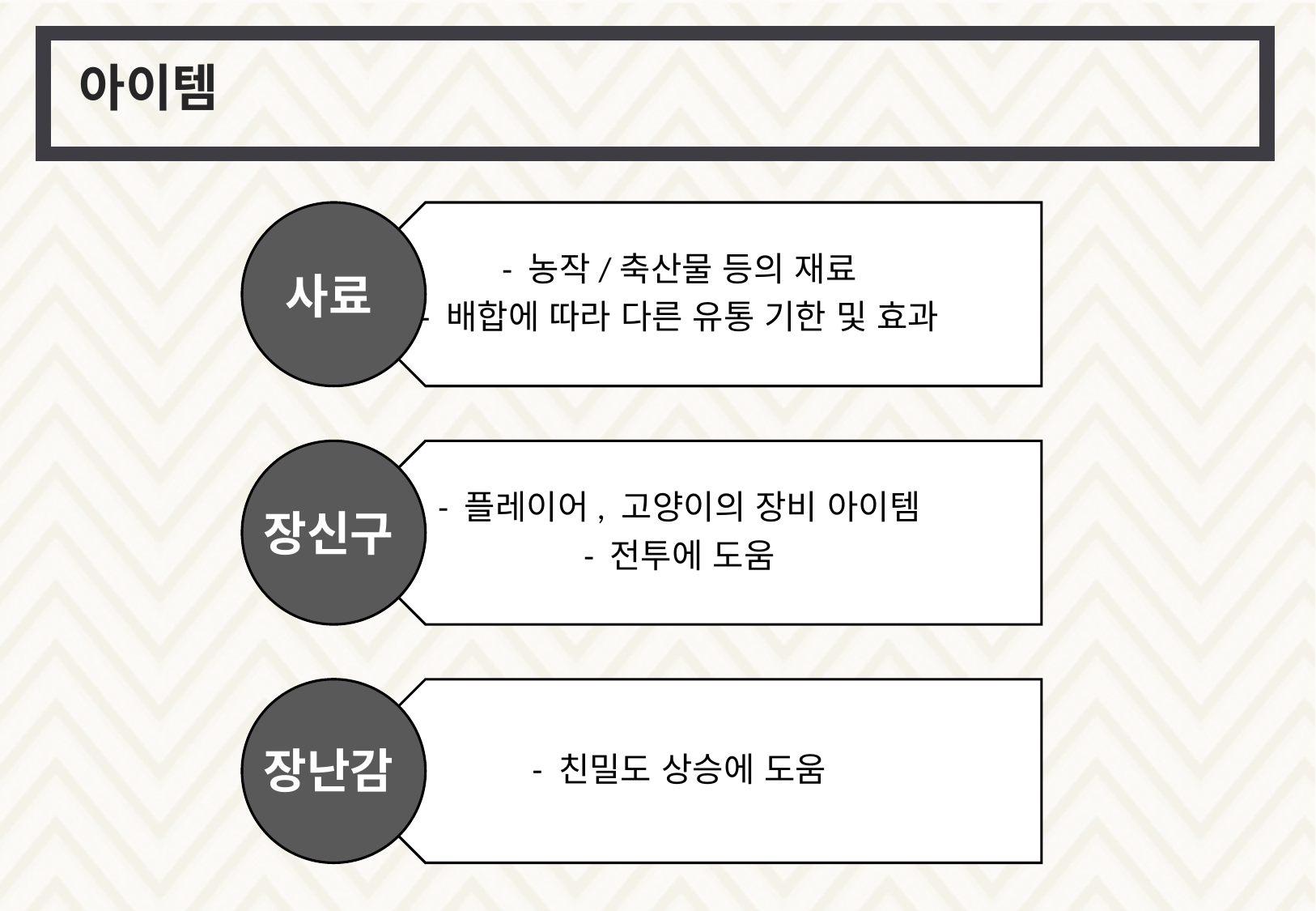

아이템
- 농작/축산물 등의 재료
- 배합에 따라 다른 유통 기한 및 효과
- 플레이어, 고양이의 장비 아이템
- 전투에 도움
- 친밀도 상승에 도움
사료
장신구
장난감